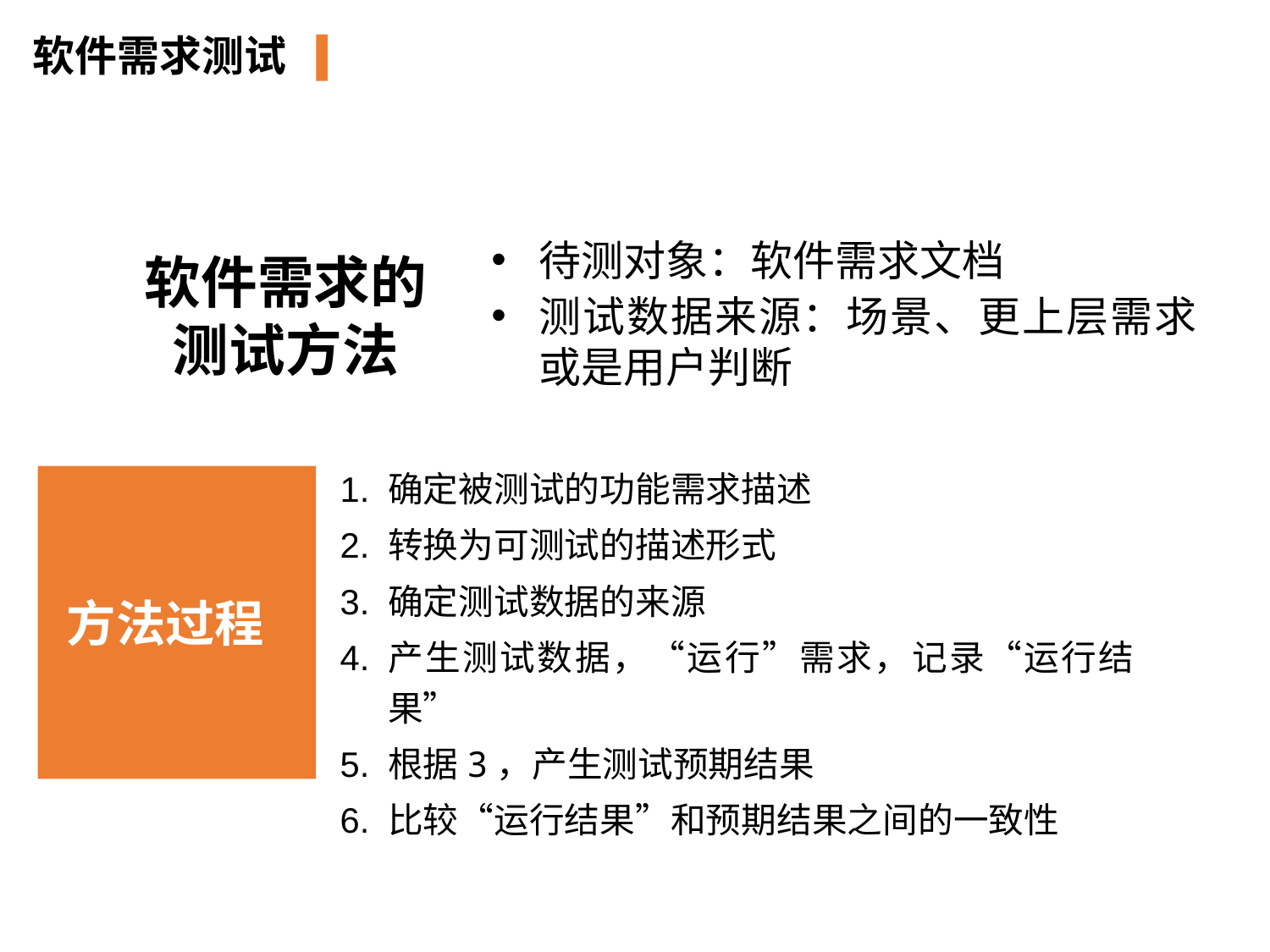

软件需求测试

待测对象：软件需求文档
测试数据来源：场景、更上层需求或是用户判断
软件需求的测试方法
确定被测试的功能需求描述
转换为可测试的描述形式
确定测试数据的来源
产生测试数据，“运行”需求，记录“运行结果”
根据3，产生测试预期结果
比较“运行结果”和预期结果之间的一致性

方法过程